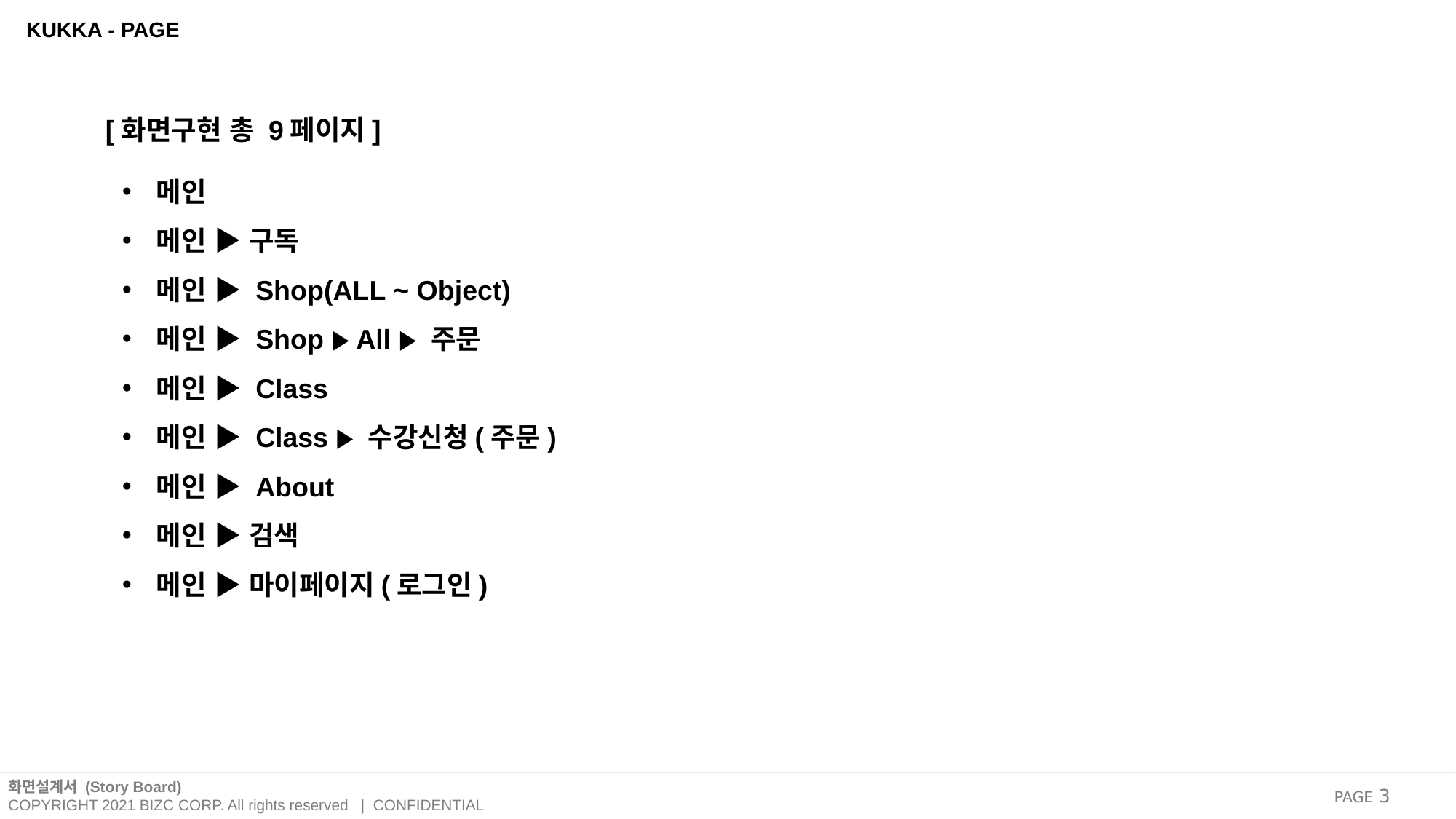

KUKKA - PAGE
[화면구현 총 9페이지]
메인
메인 ▶ 구독
메인 ▶ Shop(ALL ~ Object)
메인 ▶ Shop ▶ All ▶ 주문
메인 ▶ Class
메인 ▶ Class ▶ 수강신청(주문)
메인 ▶ About
메인 ▶ 검색
메인 ▶ 마이페이지(로그인)